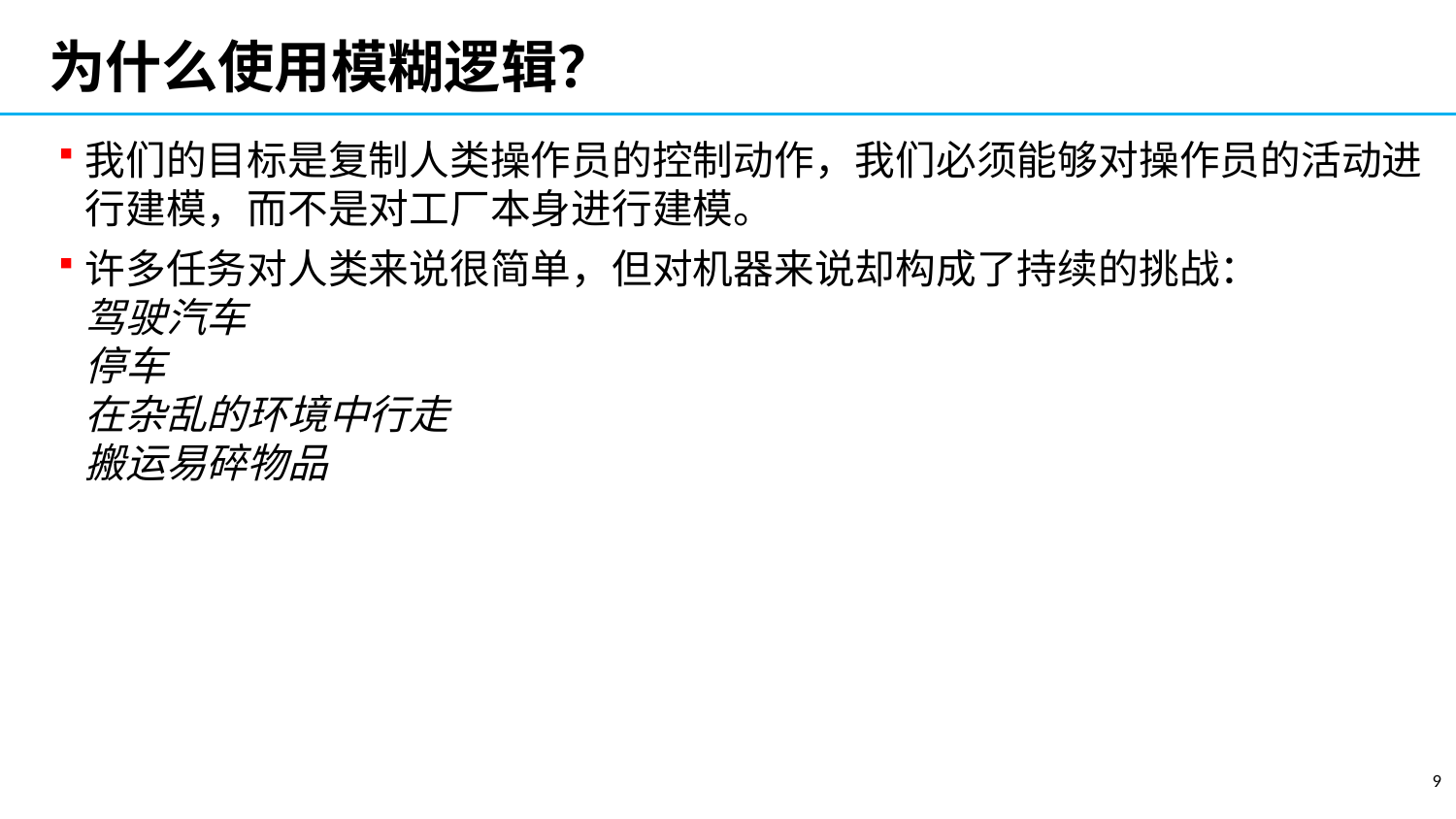

# 为什么使用模糊逻辑？
我们的目标是复制人类操作员的控制动作，我们必须能够对操作员的活动进行建模，而不是对工厂本身进行建模。
许多任务对人类来说很简单，但对机器来说却构成了持续的挑战：
驾驶汽车
停车
在杂乱的环境中行走
搬运易碎物品
9